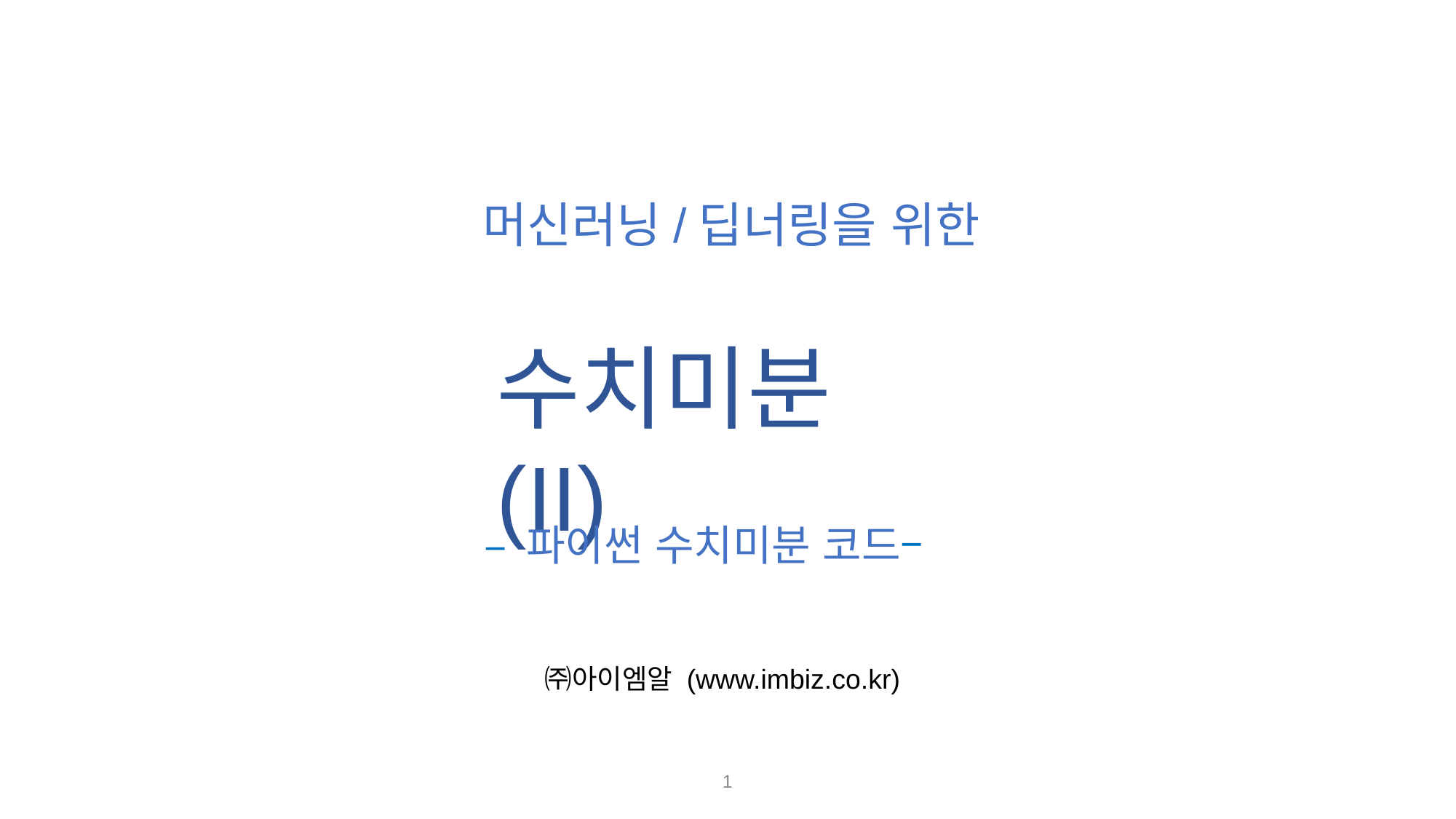

머신러닝/딥너링을 위한
수치미분 (II)
– 파이썬 수치미분 코드–
㈜아이엠알 (www.imbiz.co.kr)
1